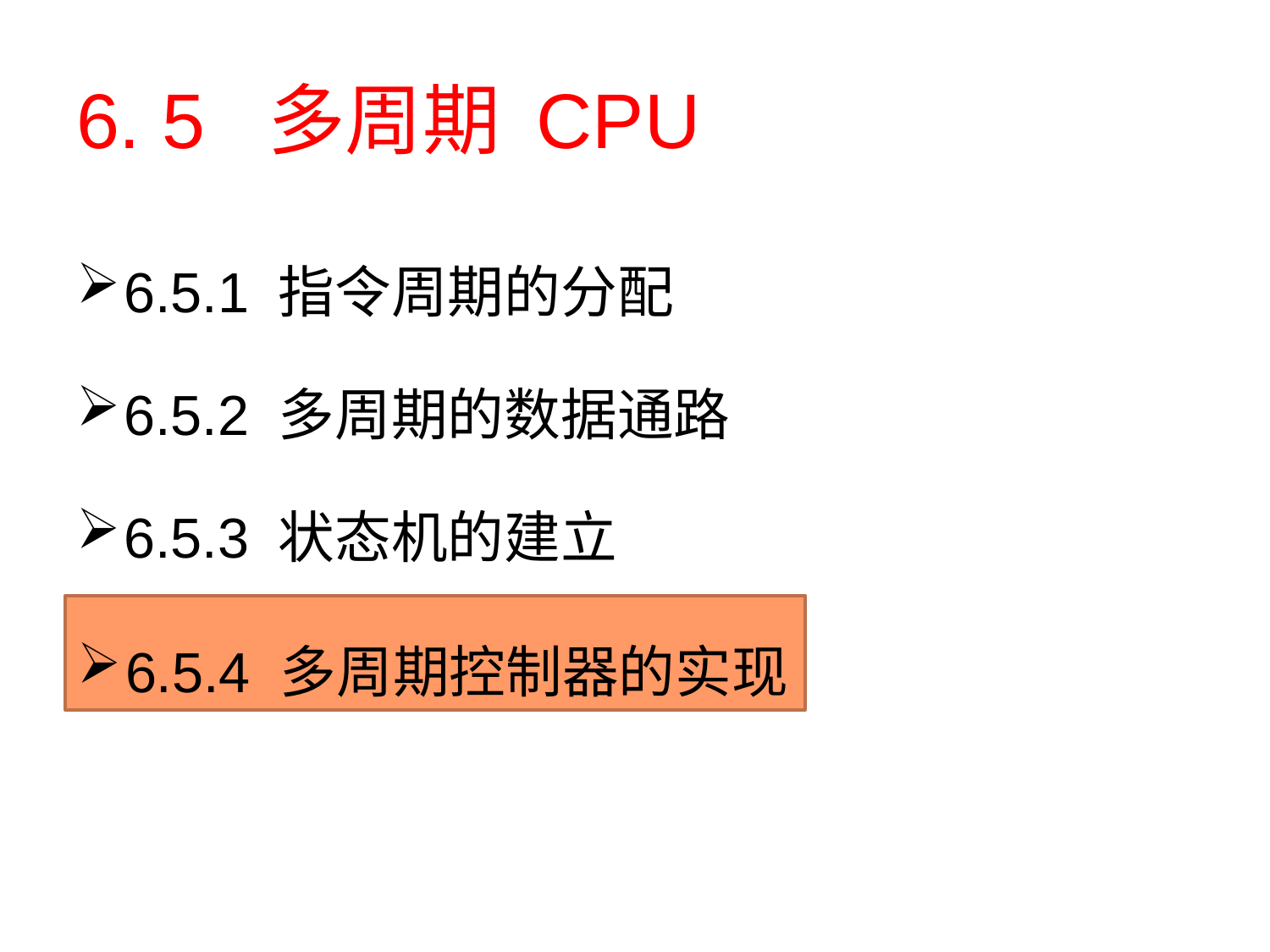

# 6. 5  多周期 CPU
6.5.1 指令周期的分配
6.5.2 多周期的数据通路
6.5.3 状态机的建立
6.5.4 多周期控制器的实现
6.5.4 多周期控制器的实现